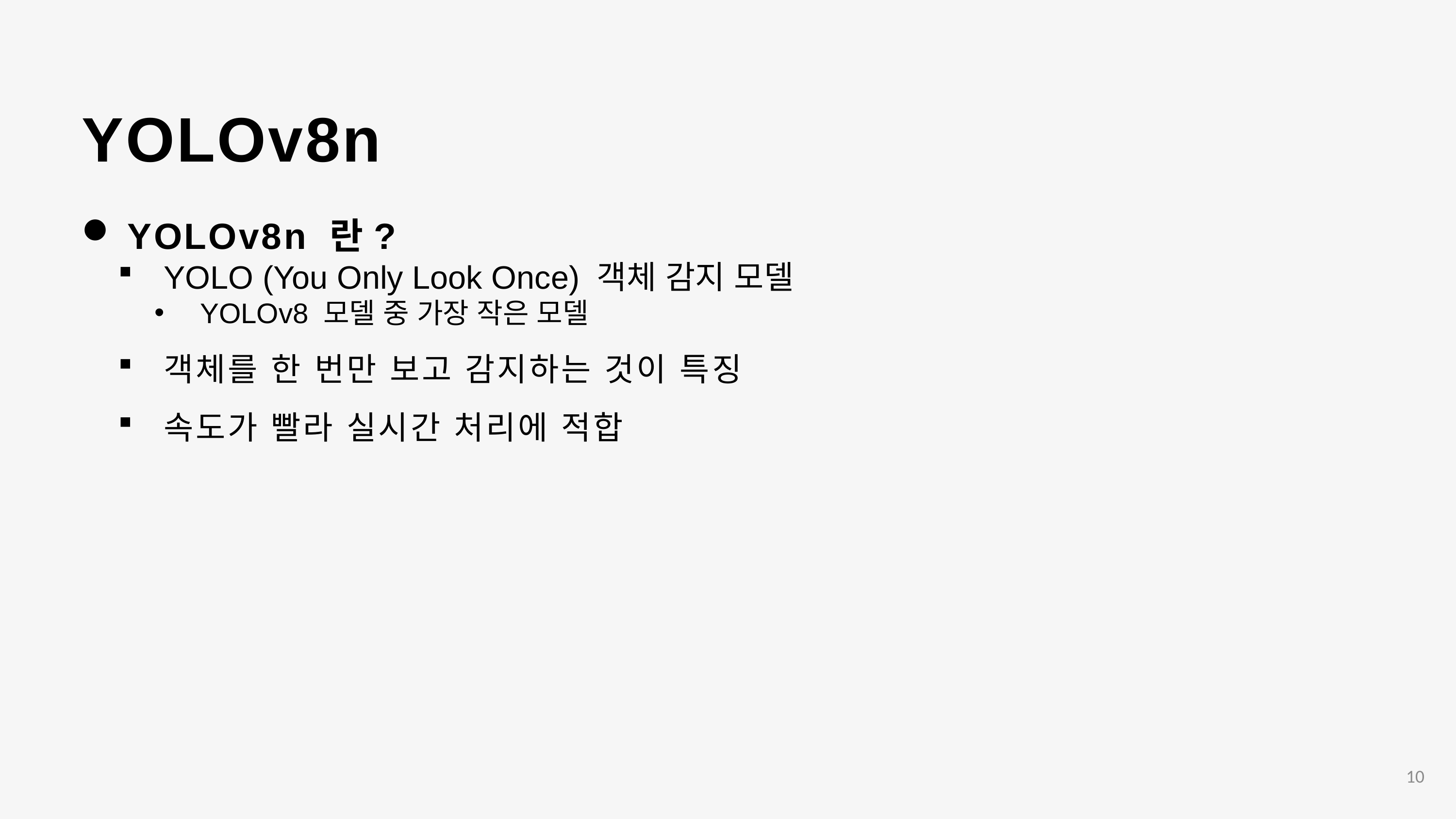

YOLOv8n
YOLOv8n 란?
YOLO (You Only Look Once) 객체 감지 모델
YOLOv8 모델 중 가장 작은 모델
객체를 한 번만 보고 감지하는 것이 특징
속도가 빨라 실시간 처리에 적합

10